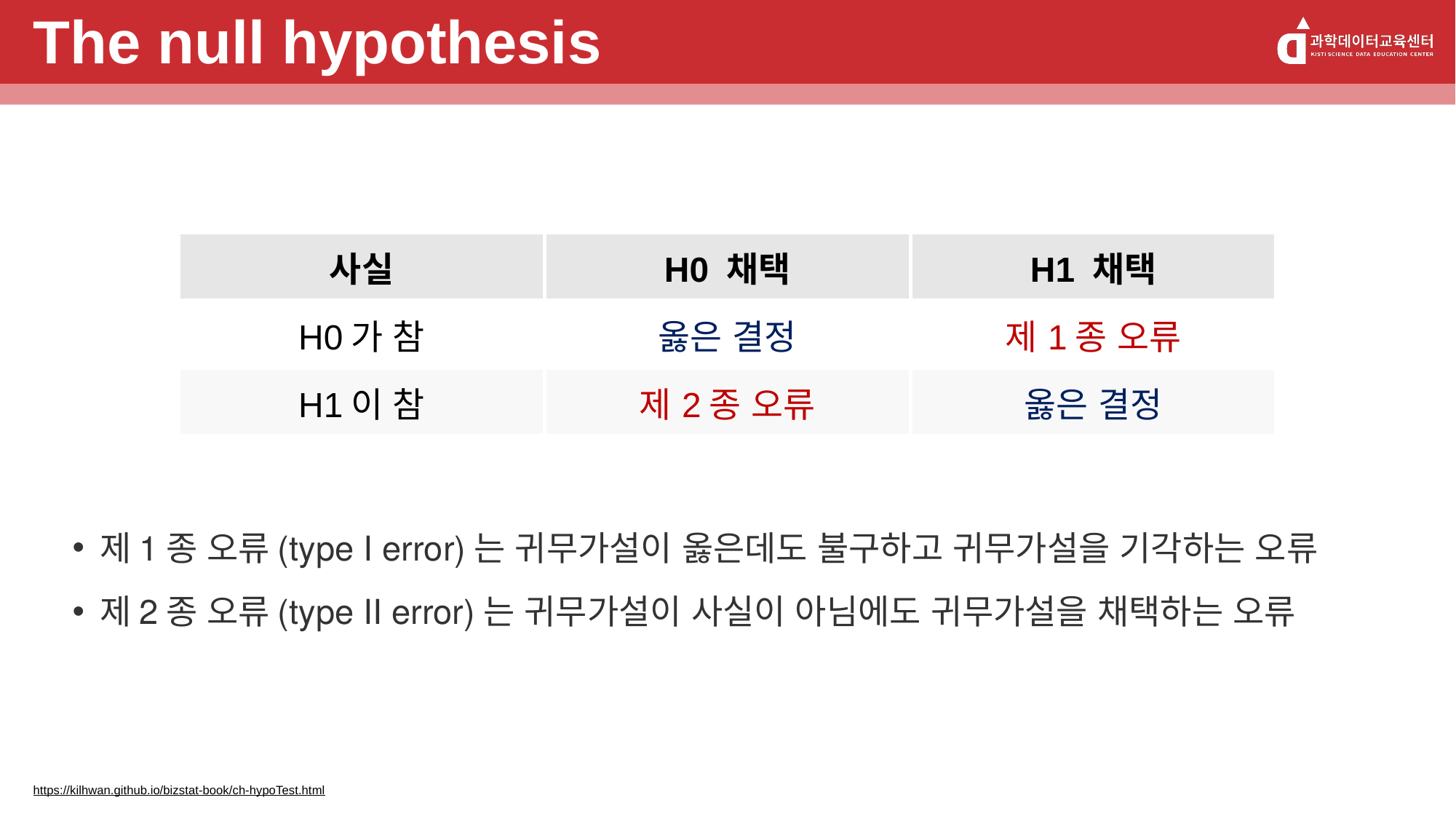

# The null hypothesis
| 사실 | H0 채택 | H1 채택 |
| --- | --- | --- |
| H0가 참 | 옳은 결정 | 제1종 오류 |
| H1이 참 | 제2종 오류 | 옳은 결정 |
제1종 오류(type I error)는 귀무가설이 옳은데도 불구하고 귀무가설을 기각하는 오류
제2종 오류(type II error)는 귀무가설이 사실이 아님에도 귀무가설을 채택하는 오류
https://kilhwan.github.io/bizstat-book/ch-hypoTest.html